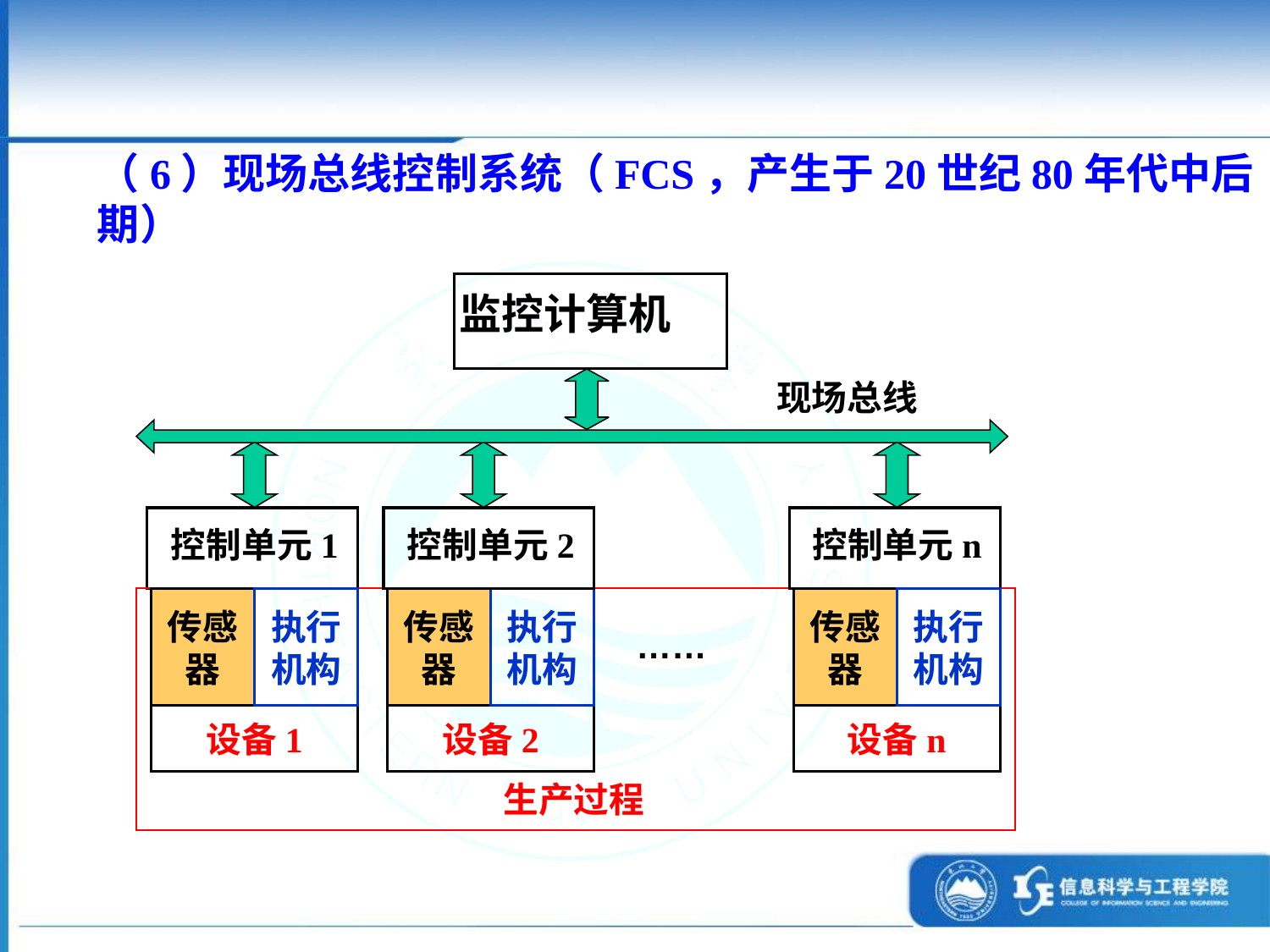

（6）现场总线控制系统（FCS，产生于20世纪80年代中后期）

监控计算机

现场总线

控制单元1

控制单元2

控制单元n

传感
器
执行
机构
设备1
传感
器
执行
机构
设备2
传感
器
执行
机构
设备n
……
生产过程